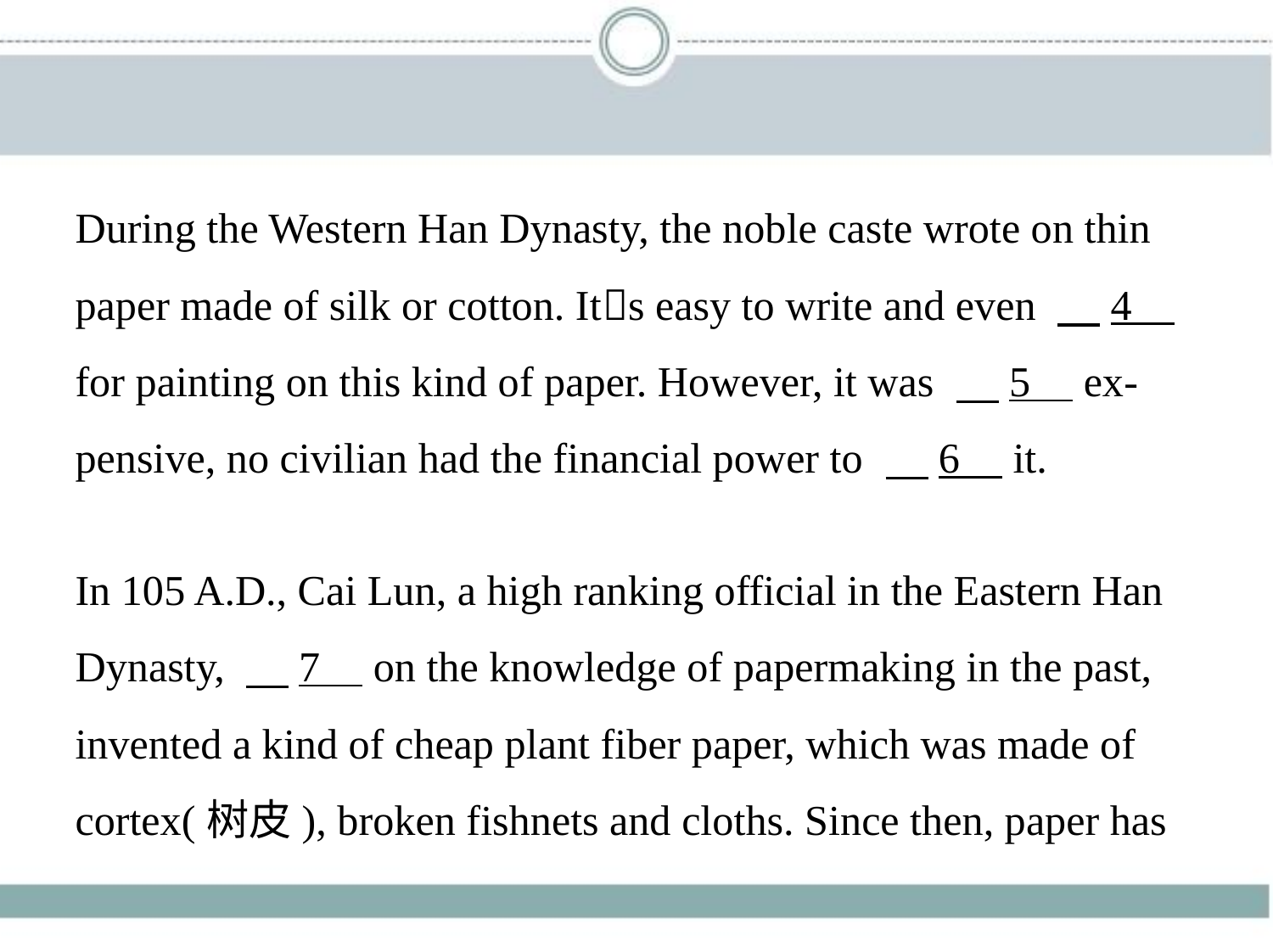

During the Western Han Dynasty, the noble caste wrote on thin
paper made of silk or cotton. It􀆳s easy to write and even 　4    
for painting on this kind of paper. However, it was 　5     ex-
pensive, no civilian had the financial power to 　6     it.
In 105 A.D., Cai Lun, a high ranking official in the Eastern Han
Dynasty, 　7     on the knowledge of papermaking in the past,
invented a kind of cheap plant fiber paper, which was made of
cortex(树皮), broken fishnets and cloths. Since then, paper has